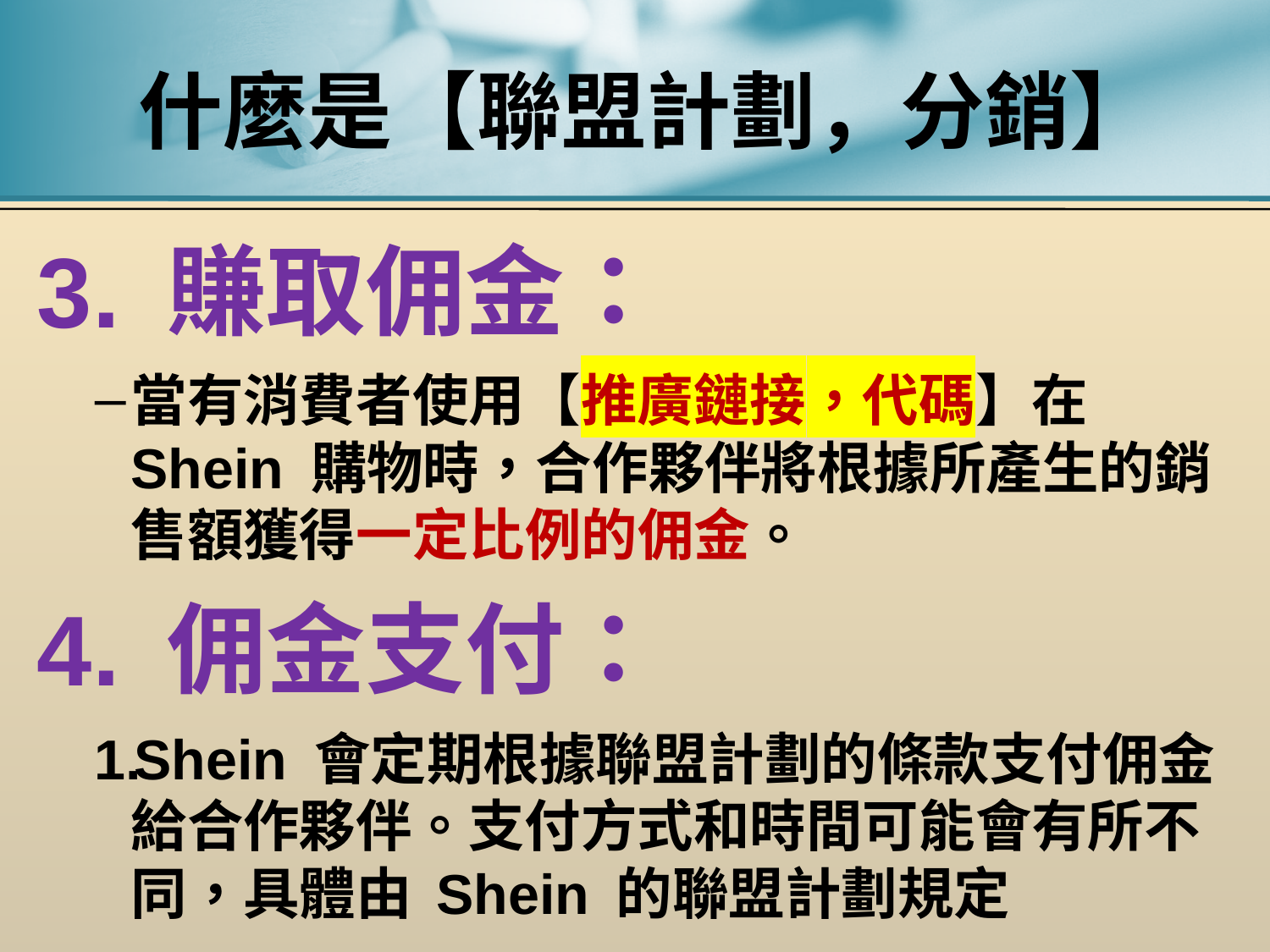

# 什麼是【聯盟計劃，分銷】
3. 賺取佣金：
當有消費者使用【推廣鏈接，代碼】在 Shein 購物時，合作夥伴將根據所產生的銷售額獲得一定比例的佣金。
4. 佣金支付：
Shein 會定期根據聯盟計劃的條款支付佣金給合作夥伴。支付方式和時間可能會有所不同，具體由 Shein 的聯盟計劃規定